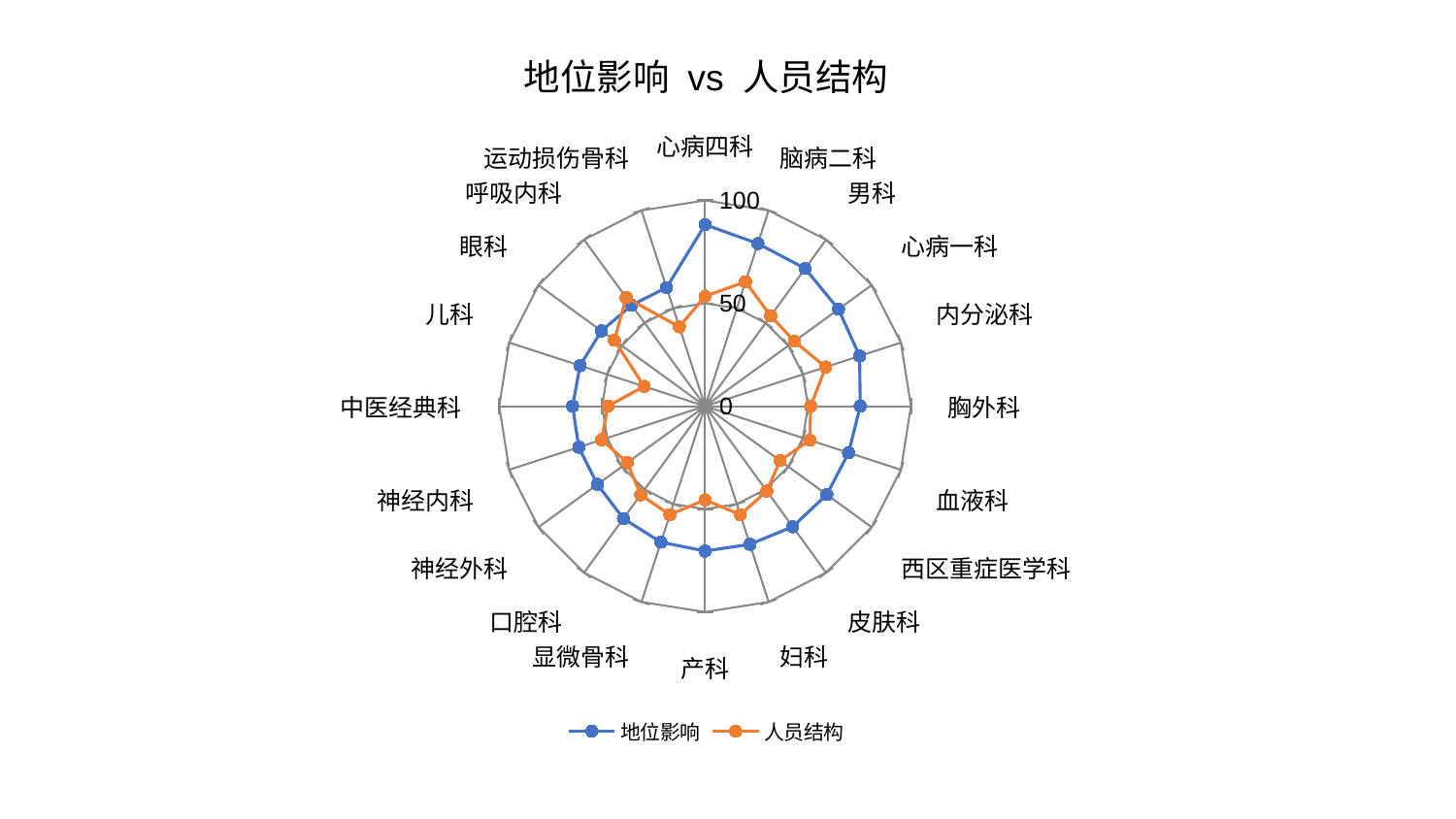

### Chart: 地位影响 vs 人员结构

| Category | 地位影响 | 人员结构 |
|---|---|---|
| 心病四科 | 88.16893135734323 | 53.46011424798984 |
| 脑病二科 | 83.09876777430446 | 63.57143748218535 |
| 男科 | 82.69154261295058 | 54.24760825083693 |
| 心病一科 | 80.121541494692 | 53.66115509265036 |
| 内分泌科 | 78.93632230109223 | 61.612689459017616 |
| 胸外科 | 75.36326327219119 | 51.293535364081066 |
| 血液科 | 73.30108650352695 | 53.48430400080819 |
| 西区重症医学科 | 73.1184313698493 | 45.02672127154376 |
| 皮肤科 | 72.38361422199817 | 50.99746662168861 |
| 妇科 | 70.57518122168437 | 55.44203059341581 |
| 产科 | 70.39604983380335 | 45.51348042163857 |
| 显微骨科 | 69.47061884236743 | 55.42880950543406 |
| 口腔科 | 67.50523488721305 | 53.24043710976883 |
| 神经外科 | 64.66461815265895 | 46.69448138998125 |
| 神经内科 | 64.50176740668175 | 52.87517941397884 |
| 中医经典科 | 64.35879471999772 | 47.16770307055364 |
| 儿科 | 63.85599234232848 | 31.138281367985346 |
| 眼科 | 62.24997901669644 | 54.47830612845732 |
| 呼吸内科 | 60.67274514797297 | 65.25144232049696 |
| 运动损伤骨科 | 60.6152167532743 | 40.5530025453713 |
98